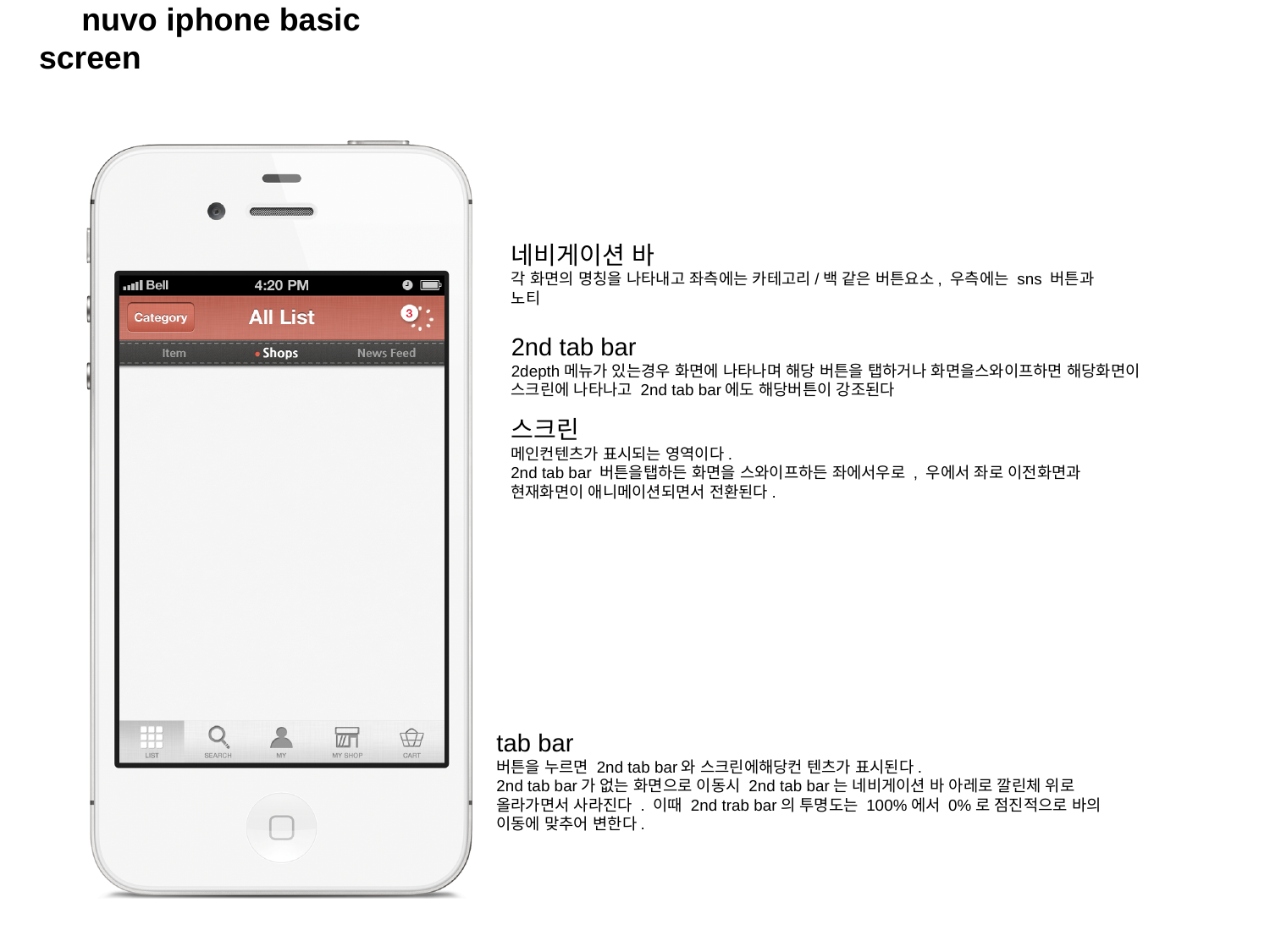

# nuvo iphone basic screen

네비게이션 바
각 화면의 명칭을 나타내고 좌측에는 카테고리/백 같은 버튼요소, 우측에는 sns 버튼과 노티
2nd tab bar
2depth메뉴가 있는경우 화면에 나타나며 해당 버튼을 탭하거나 화면을스와이프하면 해당화면이 스크린에 나타나고 2nd tab bar에도 해당버튼이 강조된다
스크린
메인컨텐츠가 표시되는 영역이다.
2nd tab bar 버튼을탭하든 화면을 스와이프하든 좌에서우로 , 우에서 좌로 이전화면과 현재화면이 애니메이션되면서 전환된다.
tab bar
버튼을 누르면 2nd tab bar와 스크린에해당컨 텐츠가 표시된다.
2nd tab bar가 없는 화면으로 이동시 2nd tab bar는 네비게이션 바 아레로 깔린체 위로 올라가면서 사라진다 . 이때 2nd trab bar의 투명도는 100%에서 0%로 점진적으로 바의 이동에 맞추어 변한다.